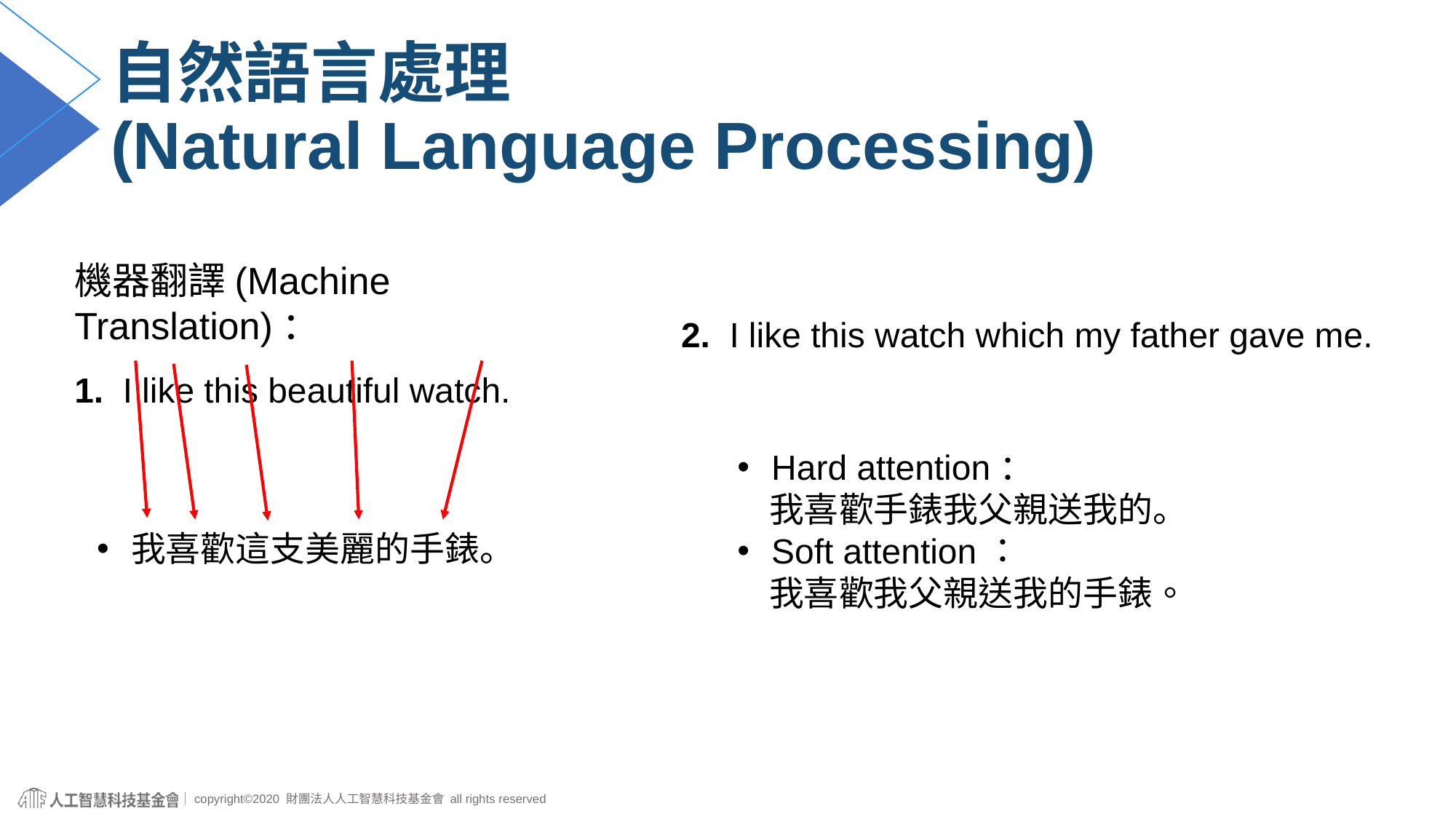

# 自然語言處理 (Natural Language Processing)
機器翻譯(Machine Translation)：
1.  I like this beautiful watch.
我喜歡這支美麗的手錶。
2.  I like this watch which my father gave me.
Hard attention：
   我喜歡手錶我父親送我的。
Soft attention：
   我喜歡我父親送我的手錶。